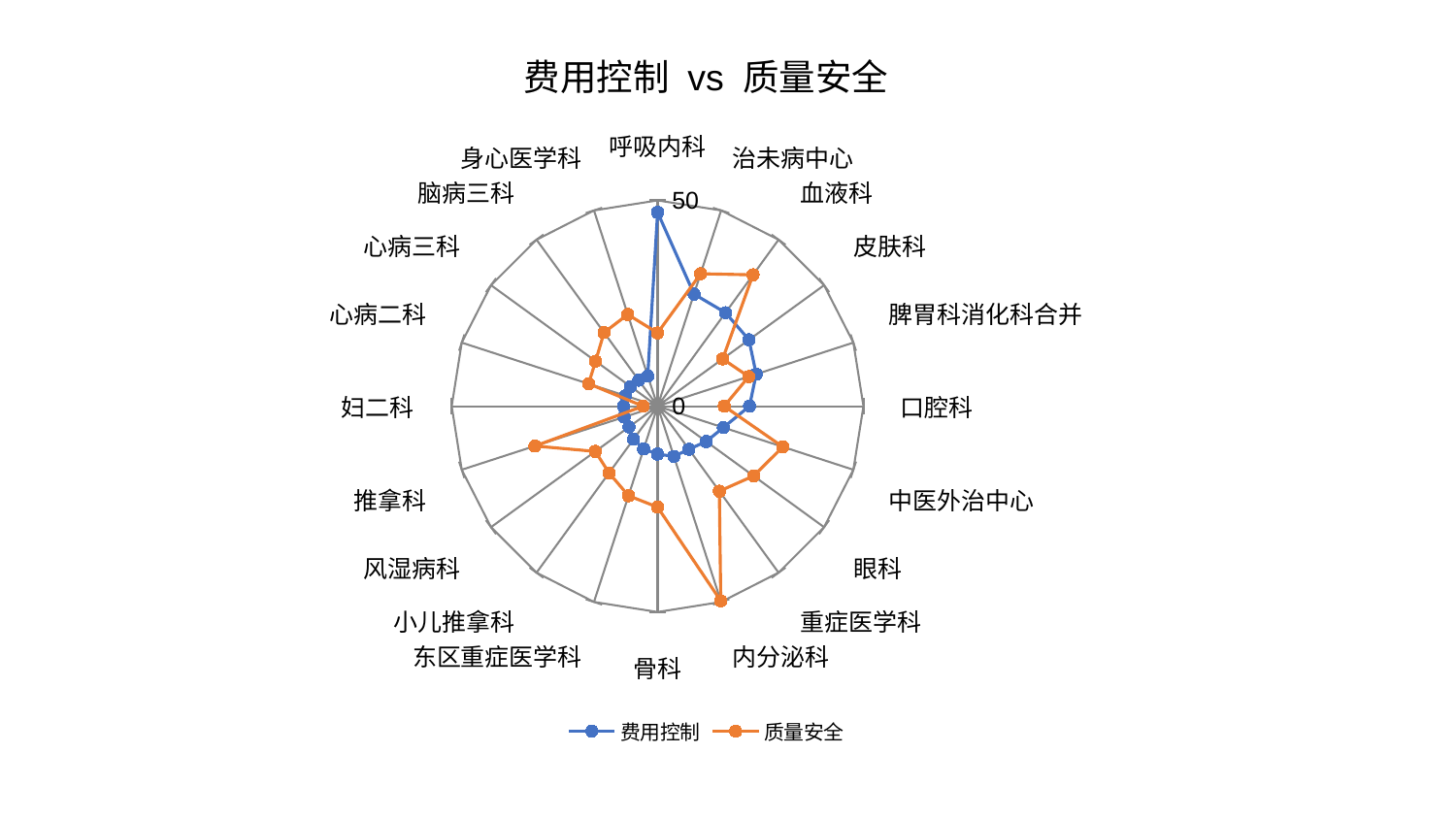

### Chart: 费用控制 vs 质量安全

| Category | 费用控制 | 质量安全 |
|---|---|---|
| 呼吸内科 | 47.077973912574535 | 17.8083582374659 |
| 治未病中心 | 28.633206741636943 | 33.83106580109044 |
| 血液科 | 28.080327376609187 | 39.4473834037763 |
| 皮肤科 | 27.45172955848078 | 19.54764597457452 |
| 脾胃科消化科合并 | 25.202839925381323 | 23.28685370715532 |
| 口腔科 | 22.336288700351993 | 16.195230525891848 |
| 中医外治中心 | 16.814910877084362 | 32.005092831329705 |
| 眼科 | 14.611089611197606 | 28.842496210808825 |
| 重症医学科 | 12.943975837986393 | 25.531150349083497 |
| 内分泌科 | 12.827225889431453 | 49.72041716273863 |
| 骨科 | 11.638526635334985 | 24.532674847440127 |
| 东区重症医学科 | 10.93647890937587 | 22.870711092738578 |
| 小儿推拿科 | 9.919776957208331 | 20.056120703049825 |
| 风湿病科 | 8.596583284310318 | 18.698803214293065 |
| 推拿科 | 8.55922776236176 | 31.318031828364877 |
| 妇二科 | 8.283334738713386 | 3.4853640559950065 |
| 心病二科 | 8.16661194926379 | 17.617467832980843 |
| 心病三科 | 8.138430199042354 | 18.610490135853883 |
| 脑病三科 | 7.798376880099382 | 22.113240625579607 |
| 身心医学科 | 7.718393742456581 | 23.432414613264932 |
40